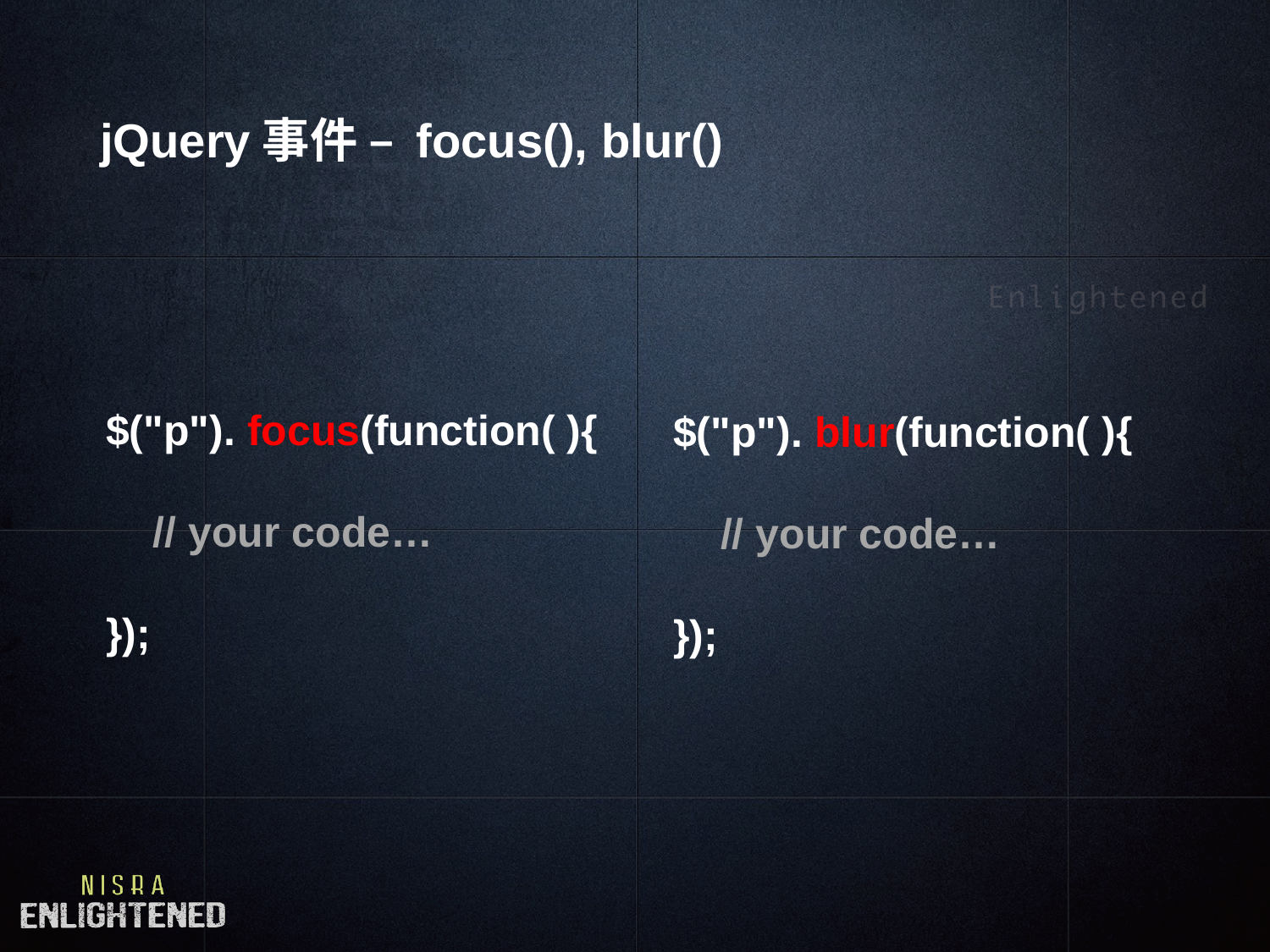

# jQuery事件 – focus(), blur()
$("p"). blur(function( ){

    // your code…

});

$("p"). focus(function( ){

    // your code…

});